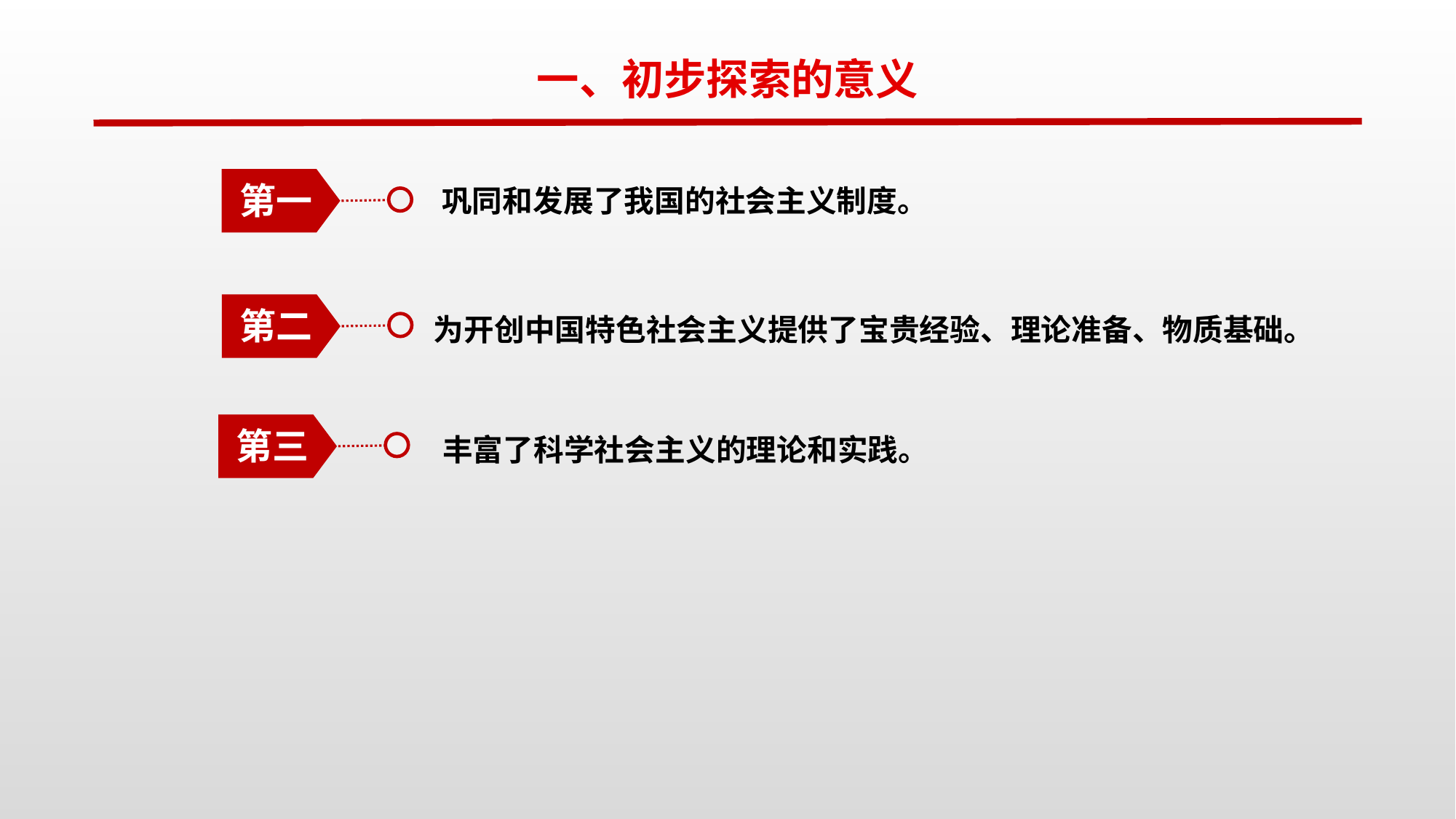

一、初步探索的意义
巩同和发展了我国的社会主义制度。

第一

第二

为开创中国特色社会主义提供了宝贵经验、理论准备、物质基础。

第三

丰富了科学社会主义的理论和实践。